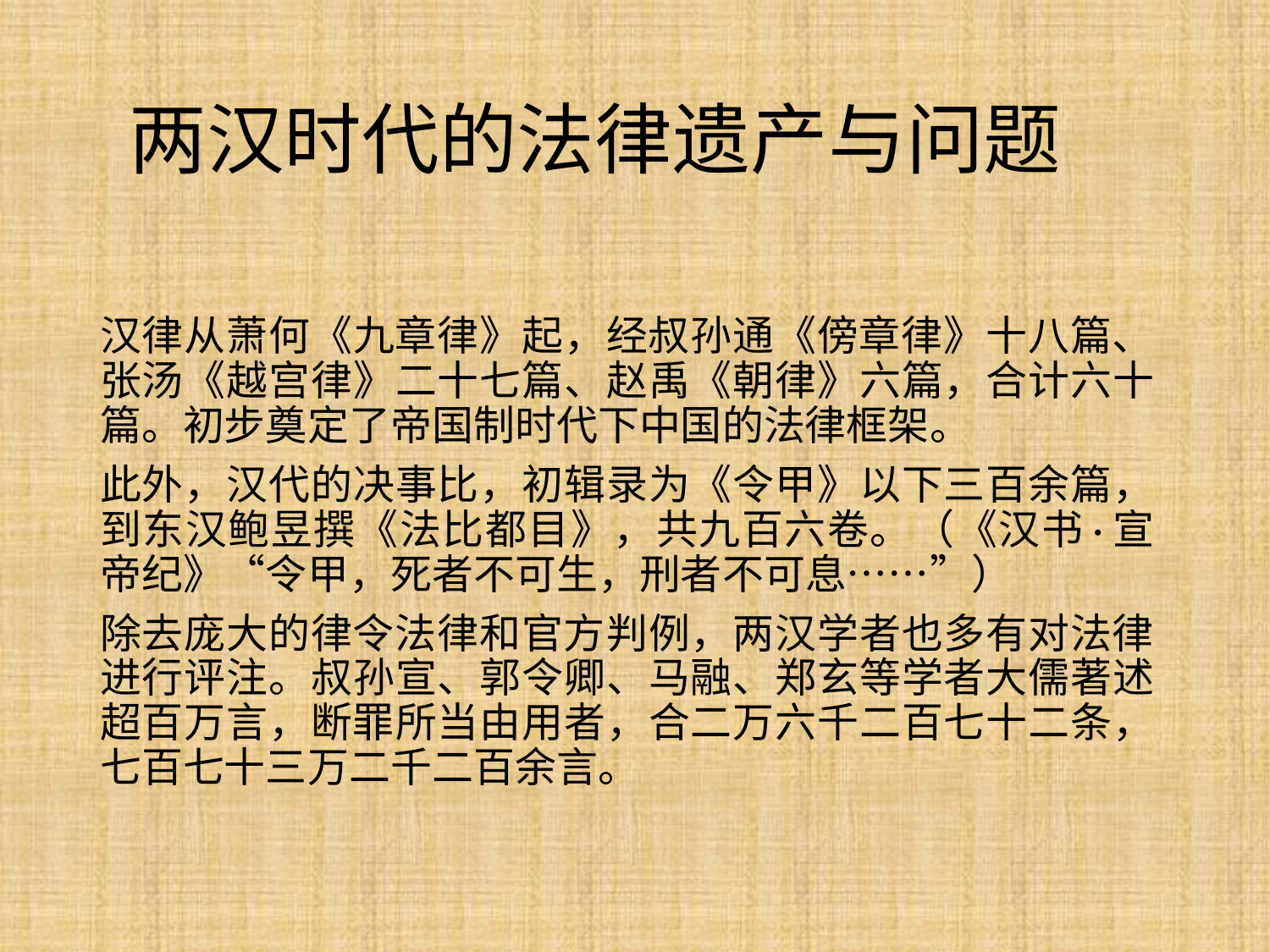

# 两汉时代的法律遗产与问题
汉律从萧何《九章律》起，经叔孙通《傍章律》十八篇、张汤《越宫律》二十七篇、赵禹《朝律》六篇，合计六十篇。初步奠定了帝国制时代下中国的法律框架。
此外，汉代的决事比，初辑录为《令甲》以下三百余篇，到东汉鲍昱撰《法比都目》，共九百六卷。（《汉书·宣帝纪》“令甲，死者不可生，刑者不可息……”）
除去庞大的律令法律和官方判例，两汉学者也多有对法律进行评注。叔孙宣、郭令卿、马融、郑玄等学者大儒著述超百万言，断罪所当由用者，合二万六千二百七十二条，七百七十三万二千二百余言。